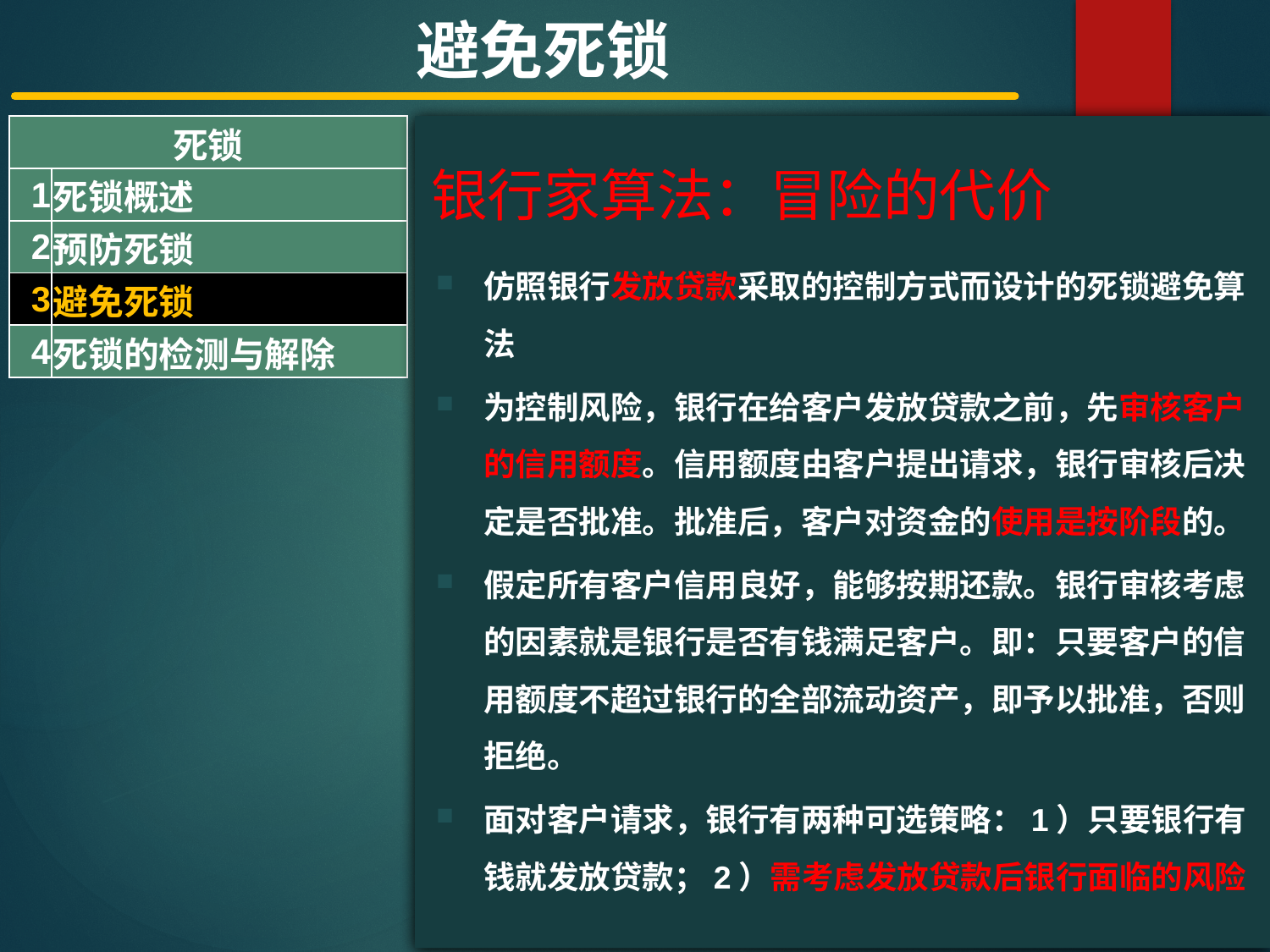

避免死锁
| 死锁 |  |
| --- | --- |
| 1 | 死锁概述 |
| 2 | 预防死锁 |
| 3 | 避免死锁 |
| 4 | 死锁的检测与解除 |
#
银行家算法：冒险的代价
仿照银行发放贷款采取的控制方式而设计的死锁避免算法
为控制风险，银行在给客户发放贷款之前，先审核客户的信用额度。信用额度由客户提出请求，银行审核后决定是否批准。批准后，客户对资金的使用是按阶段的。
假定所有客户信用良好，能够按期还款。银行审核考虑的因素就是银行是否有钱满足客户。即：只要客户的信用额度不超过银行的全部流动资产，即予以批准，否则拒绝。
面对客户请求，银行有两种可选策略：1）只要银行有钱就发放贷款；2）需考虑发放贷款后银行面临的风险